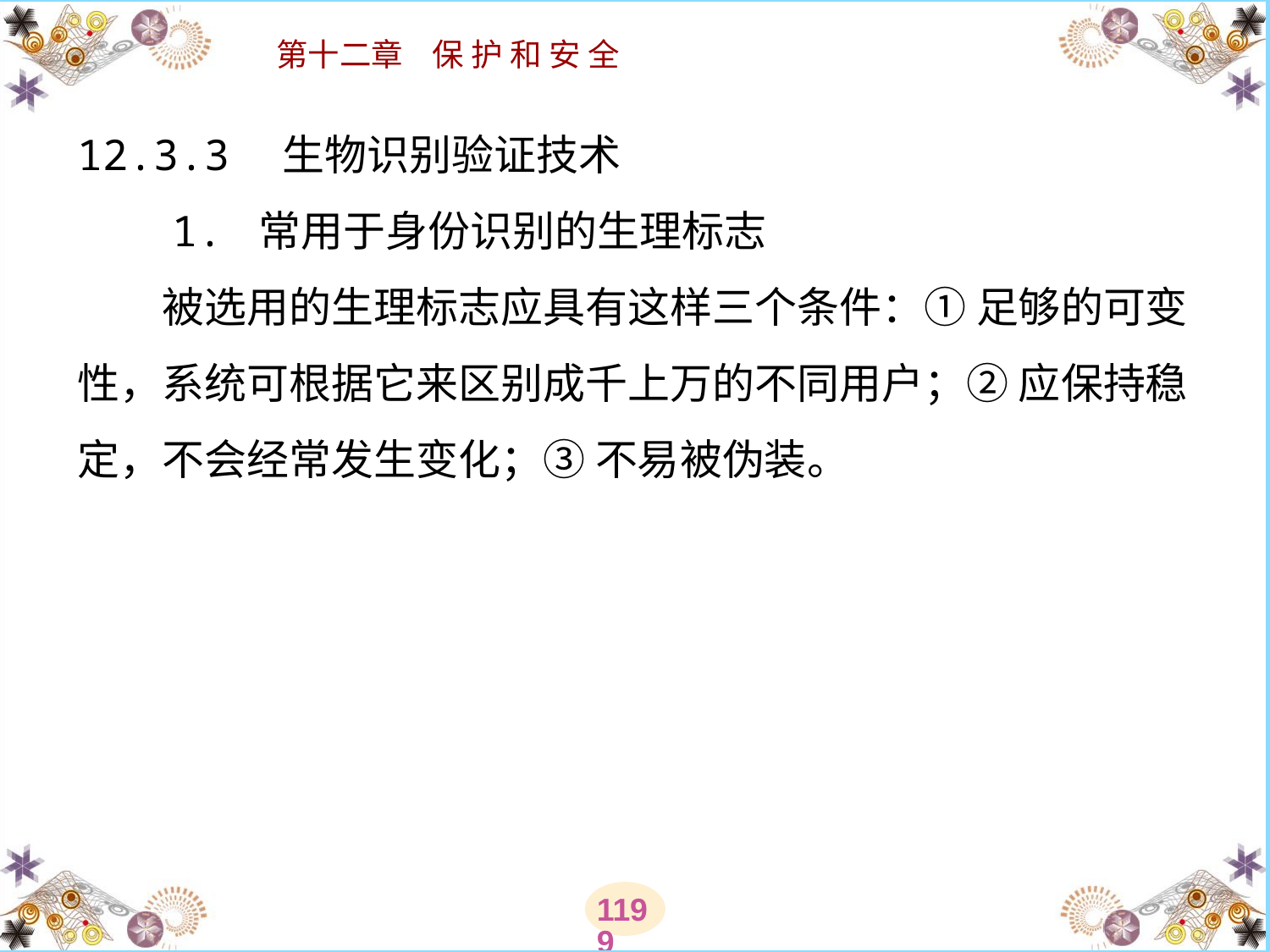

# 12.3.3　生物识别验证技术 　　1. 常用于身份识别的生理标志 　　被选用的生理标志应具有这样三个条件：① 足够的可变性，系统可根据它来区别成千上万的不同用户；② 应保持稳定，不会经常发生变化；③ 不易被伪装。